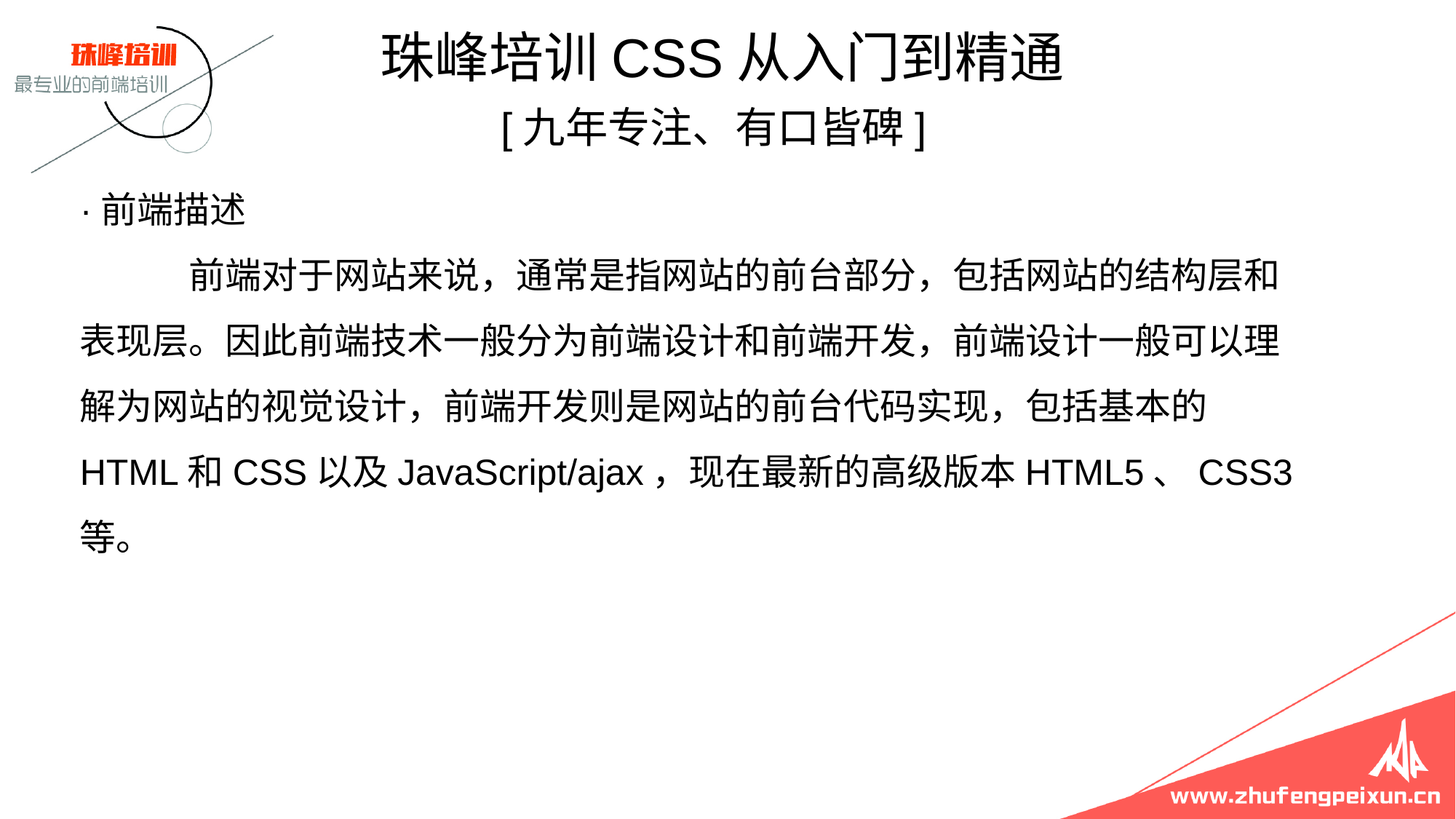

珠峰培训CSS从入门到精通
        [九年专注、有口皆碑]
·前端描述
	前端对于网站来说，通常是指网站的前台部分，包括网站的结构层和表现层。因此前端技术一般分为前端设计和前端开发，前端设计一般可以理解为网站的视觉设计，前端开发则是网站的前台代码实现，包括基本的HTML和CSS以及JavaScript/ajax，现在最新的高级版本HTML5、CSS3等。

#